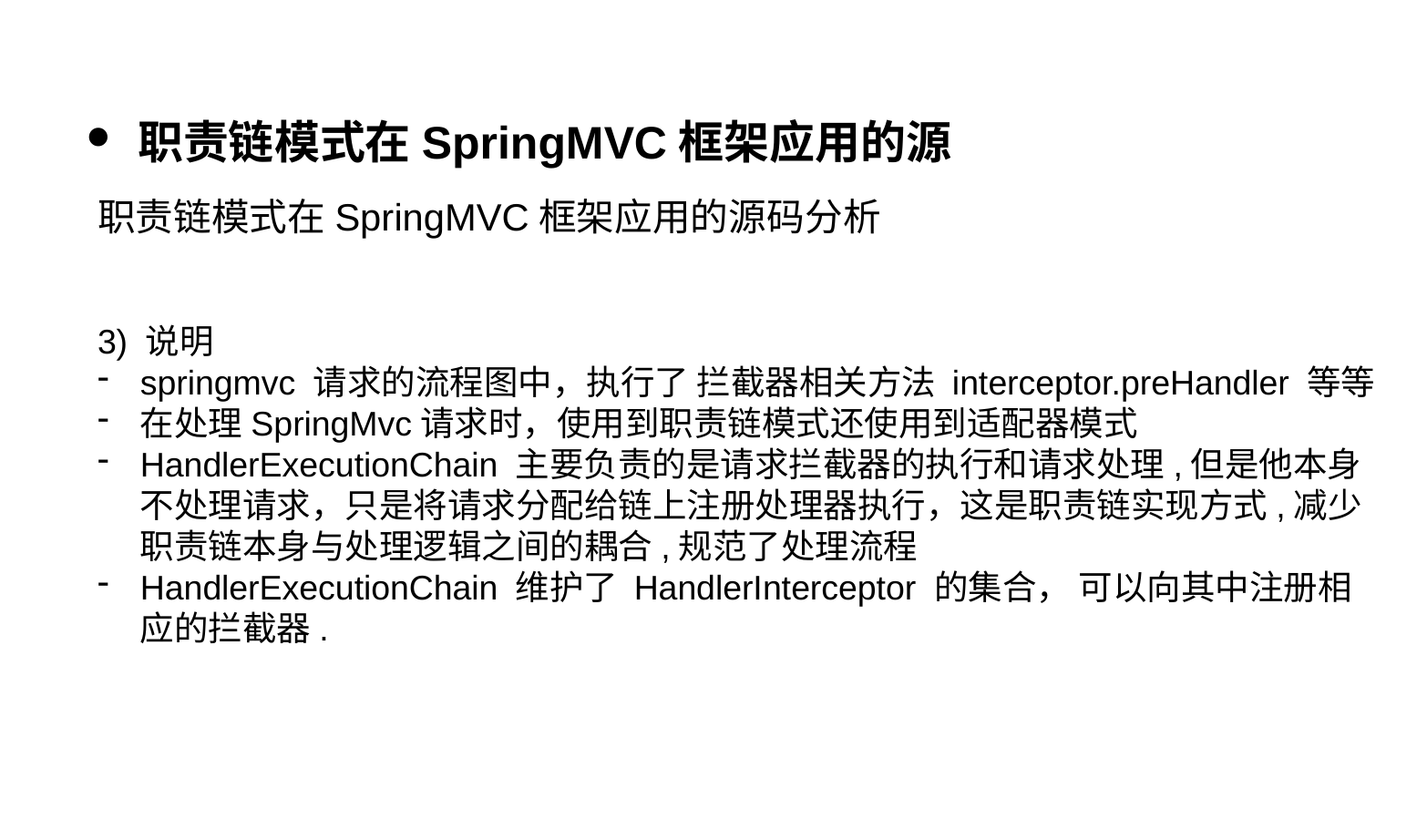

职责链模式在SpringMVC框架应用的源

职责链模式在SpringMVC框架应用的源码分析

3) 说明
springmvc 请求的流程图中，执行了 拦截器相关方法 interceptor.preHandler 等等
在处理SpringMvc请求时，使用到职责链模式还使用到适配器模式
HandlerExecutionChain 主要负责的是请求拦截器的执行和请求处理,但是他本身不处理请求，只是将请求分配给链上注册处理器执行，这是职责链实现方式,减少职责链本身与处理逻辑之间的耦合,规范了处理流程
HandlerExecutionChain 维护了 HandlerInterceptor 的集合， 可以向其中注册相应的拦截器.